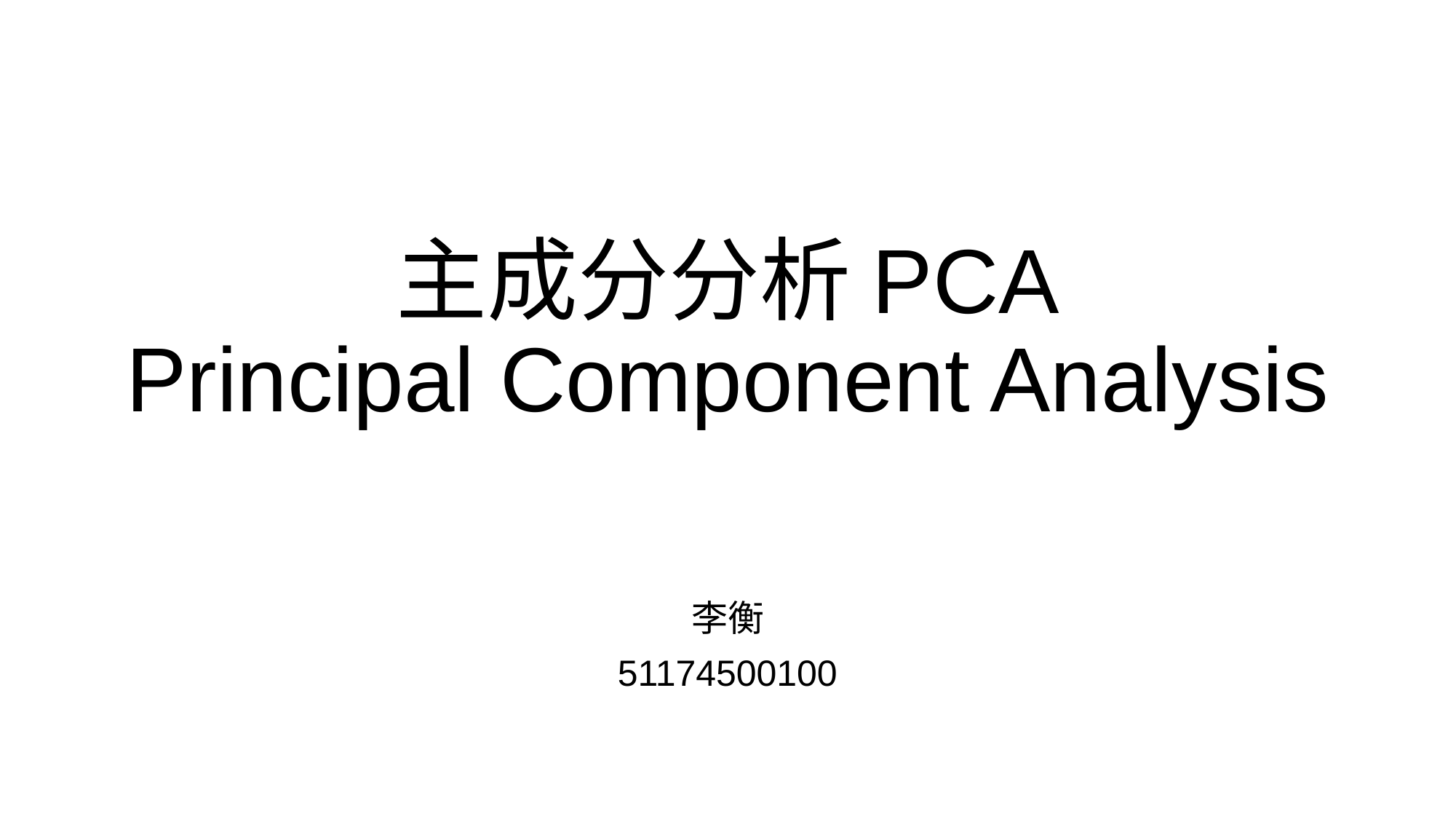

# 主成分分析PCA Principal Component Analysis
李衡
51174500100